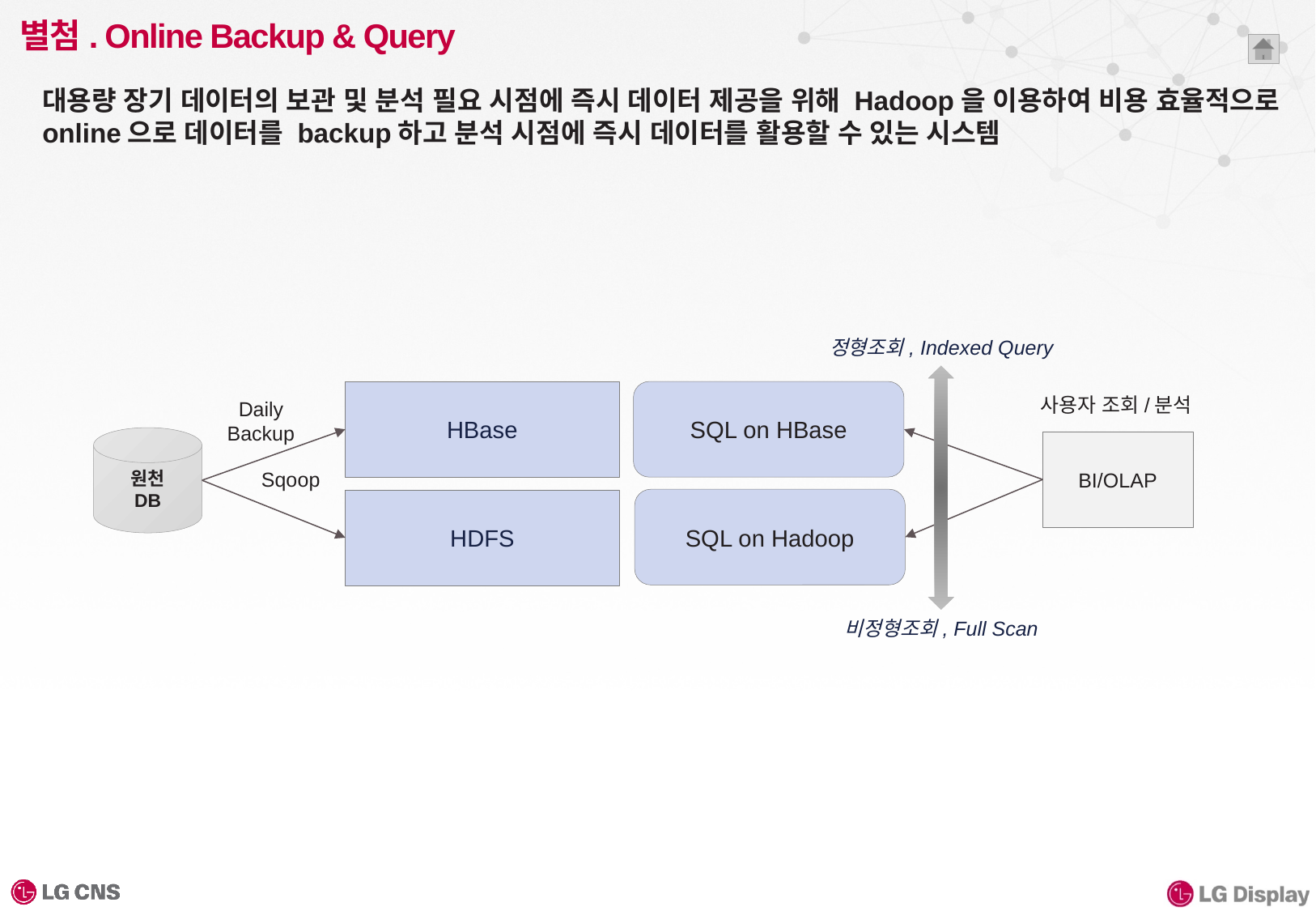

# 별첨. Online Backup & Query

대용량 장기 데이터의 보관 및 분석 필요 시점에 즉시 데이터 제공을 위해 Hadoop을 이용하여 비용 효율적으로 online으로 데이터를 backup하고 분석 시점에 즉시 데이터를 활용할 수 있는 시스템
정형조회, Indexed Query
HBase
SQL on HBase
사용자 조회/분석
Daily
Backup
원천
DB
BI/OLAP
Sqoop

SQL on Hadoop
HDFS
비정형조회, Full Scan